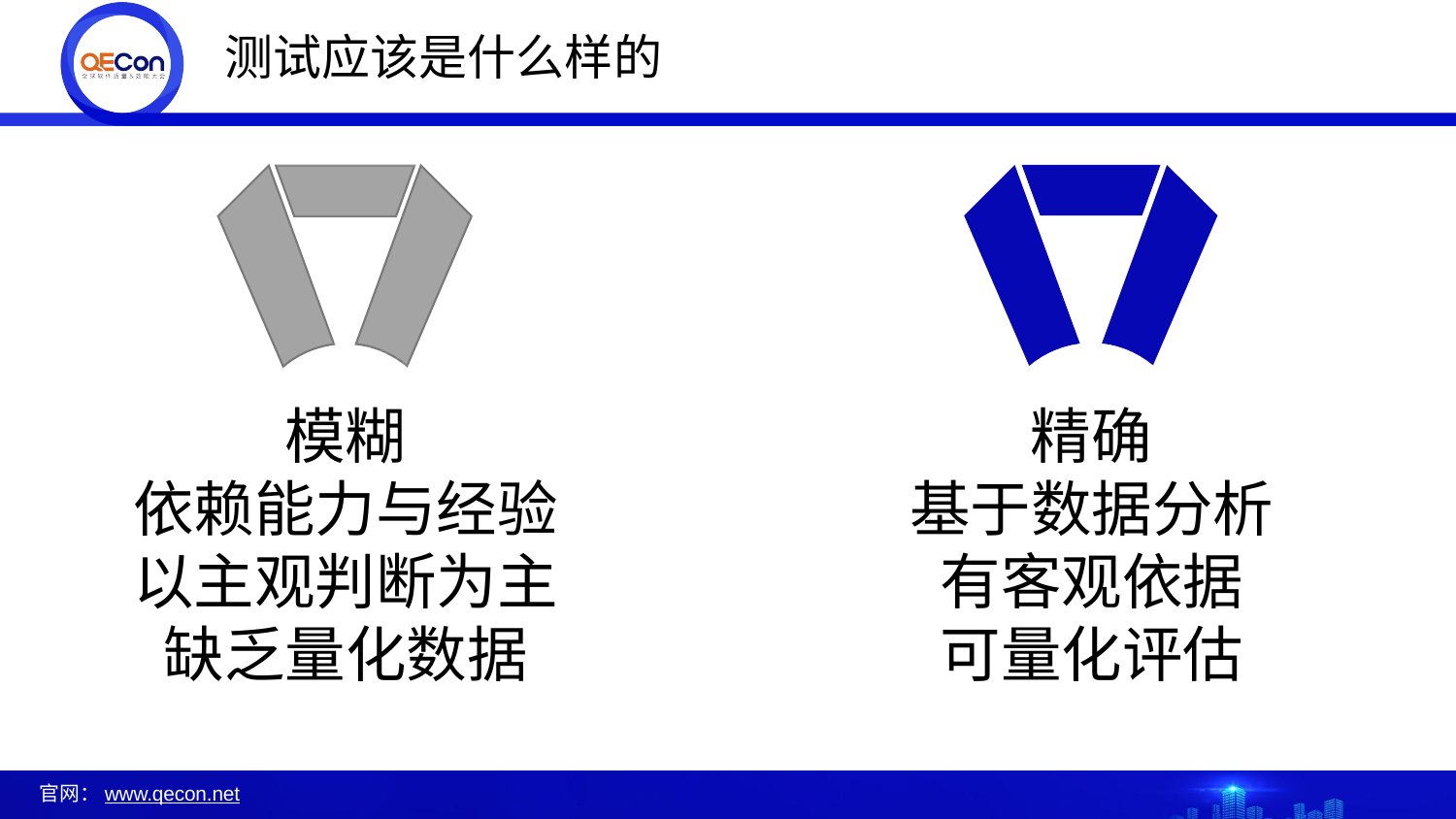

# 测试应该是什么样的

模糊
依赖能力与经验 以主观判断为主 缺乏量化数据
精确
基于数据分析 有客观依据 可量化评估
官网：www.qecon.net